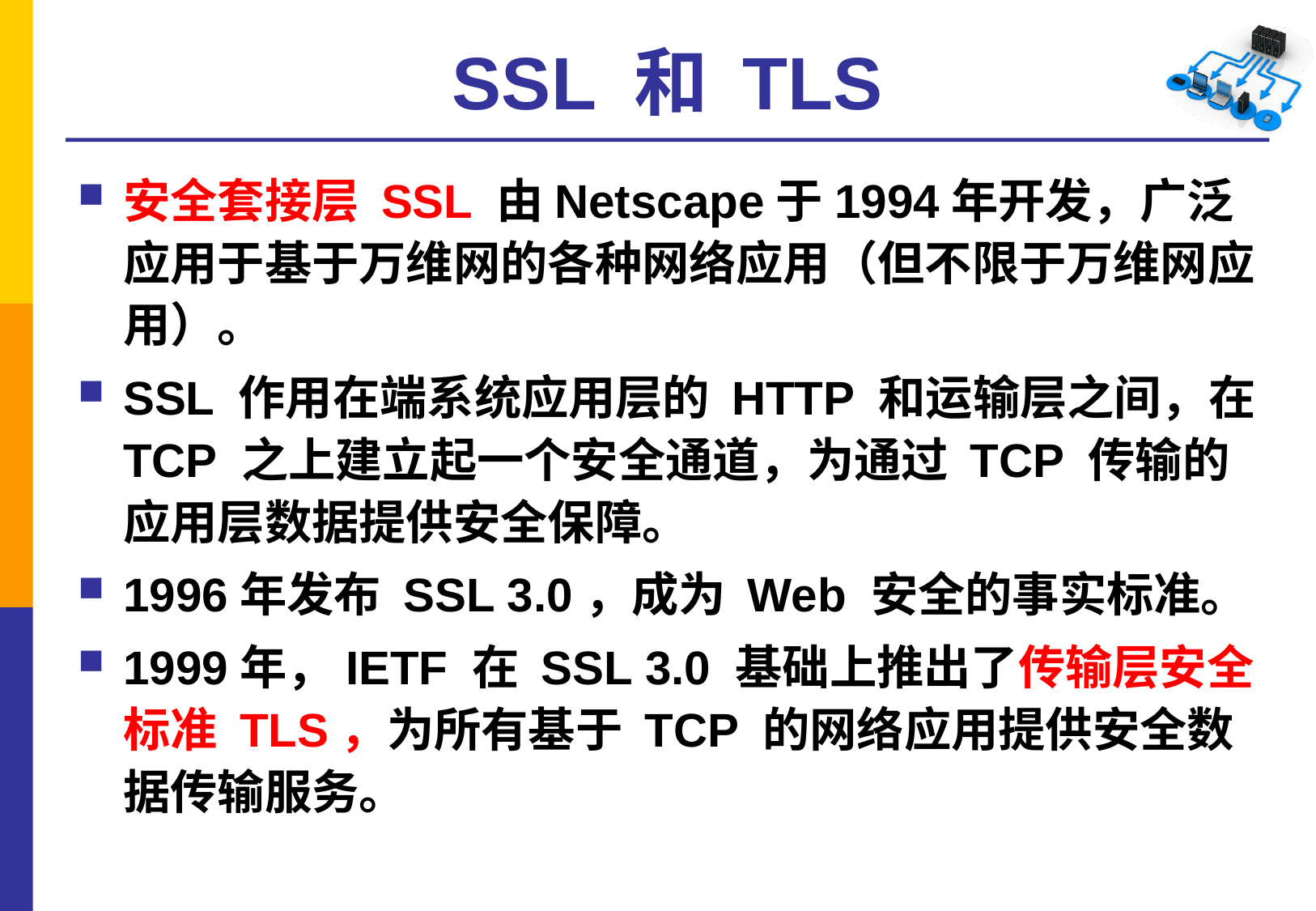

# SSL 和 TLS
安全套接层 SSL 由Netscape于1994年开发，广泛应用于基于万维网的各种网络应用（但不限于万维网应用）。
SSL 作用在端系统应用层的 HTTP 和运输层之间，在 TCP 之上建立起一个安全通道，为通过 TCP 传输的应用层数据提供安全保障。
1996年发布 SSL 3.0，成为 Web 安全的事实标准。
1999年，IETF 在 SSL 3.0 基础上推出了传输层安全标准 TLS，为所有基于 TCP 的网络应用提供安全数据传输服务。